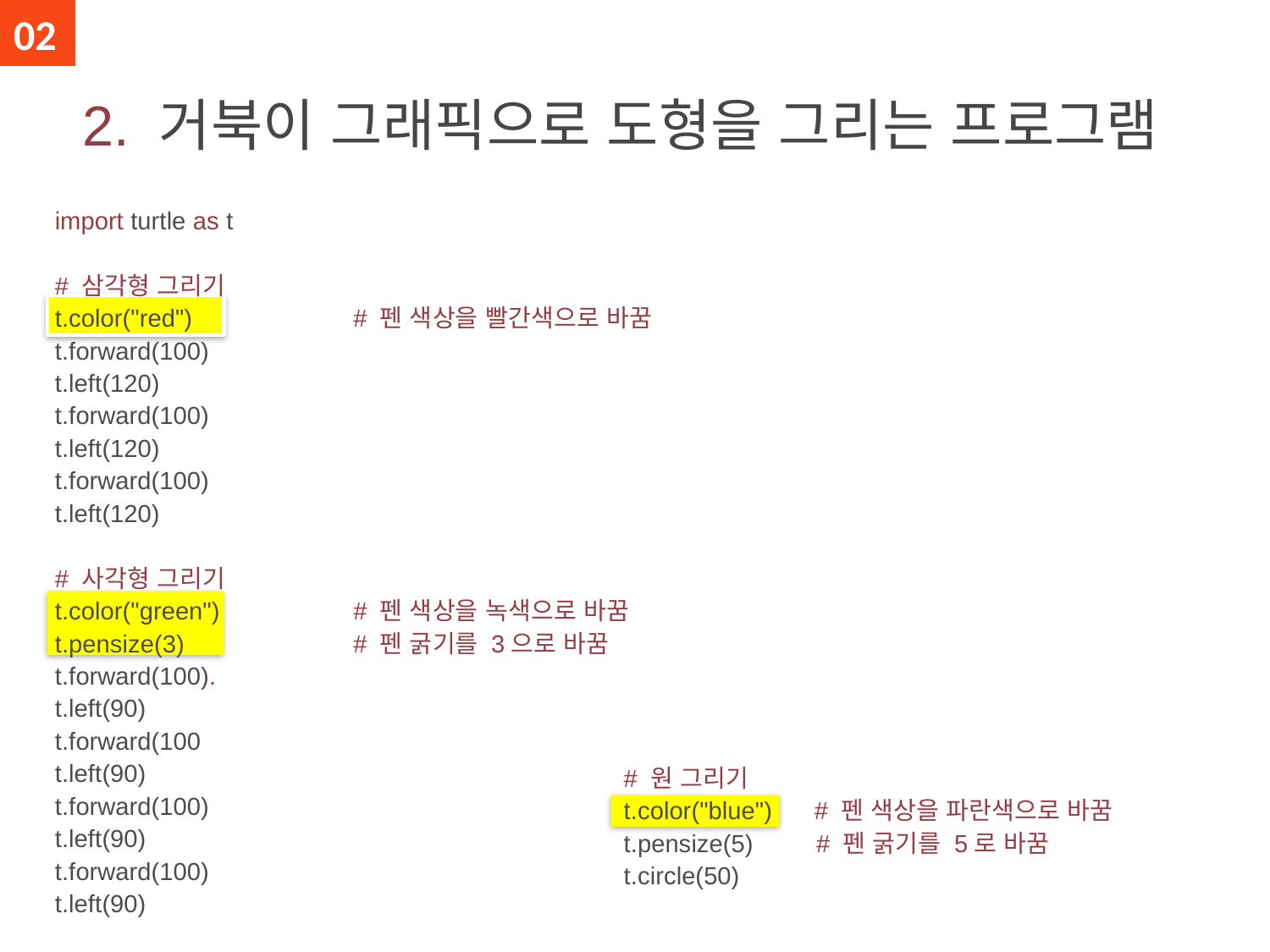

02
# 2. 거북이 그래픽으로 도형을 그리는 프로그램
# 펜 색상을 빨간색으로 바꿈
# 펜 색상을 녹색으로 바꿈
# 펜 굵기를 3으로 바꿈
import turtle as t
# 삼각형 그리기
t.color("red")
t.forward(100)
t.left(120)
t.forward(100)
t.left(120)
t.forward(100)
t.left(120)
# 사각형 그리기
t.color("green")
t.pensize(3)
t.forward(100).
t.left(90)
t.forward(100
t.left(90)
t.forward(100)
t.left(90)
t.forward(100)
t.left(90)

# 원 그리기
t.color("blue")      # 펜 색상을 파란색으로 바꿈
t.pensize(5)         # 펜 굵기를 5로 바꿈
t.circle(50)